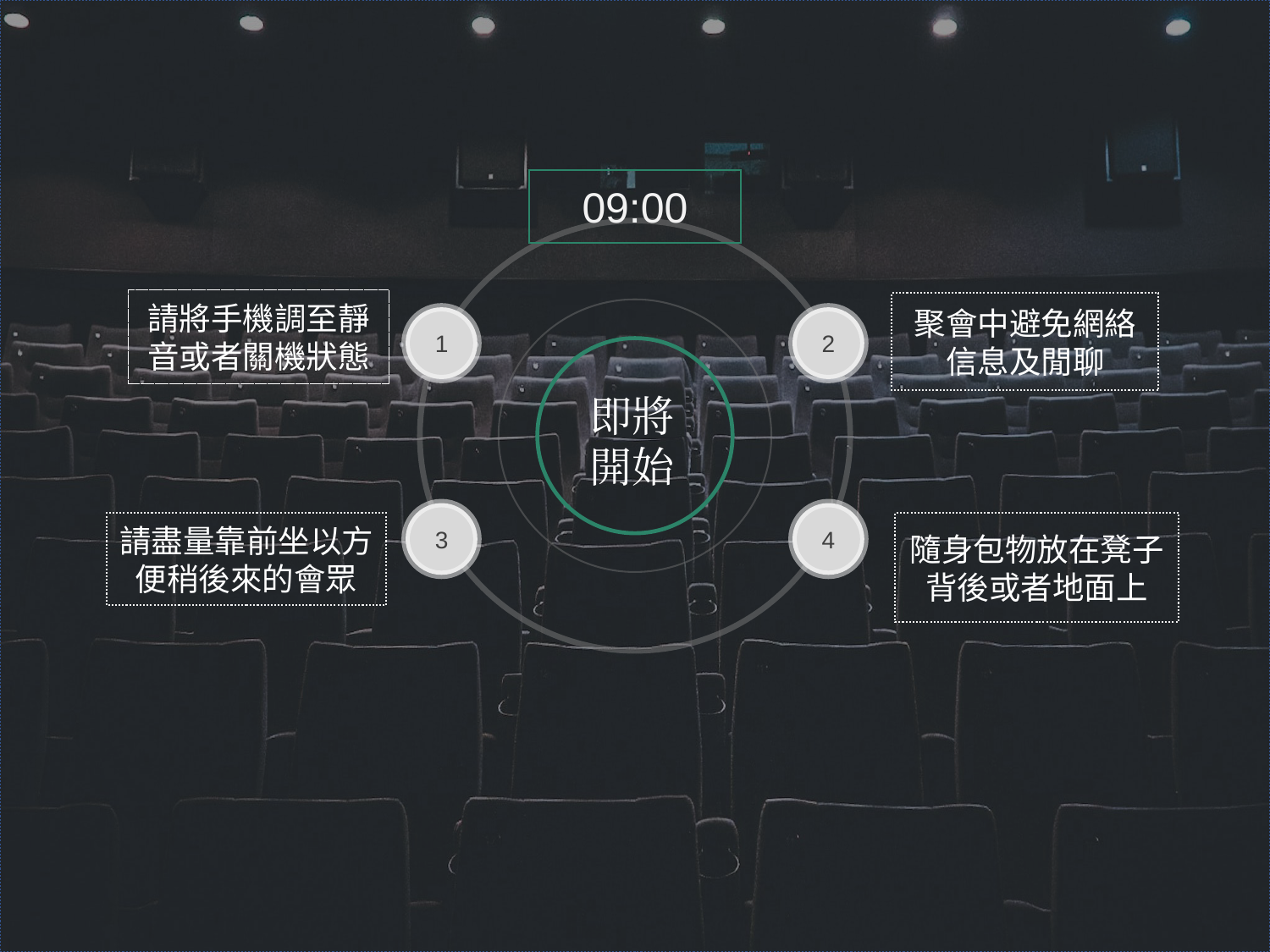

09:00

請將手機調至靜音或者關機狀態
聚會中避免網絡信息及閒聊

1
2

即將
開始
3
4
隨身包物放在凳子背後或者地面上
請盡量靠前坐以方便稍後來的會眾